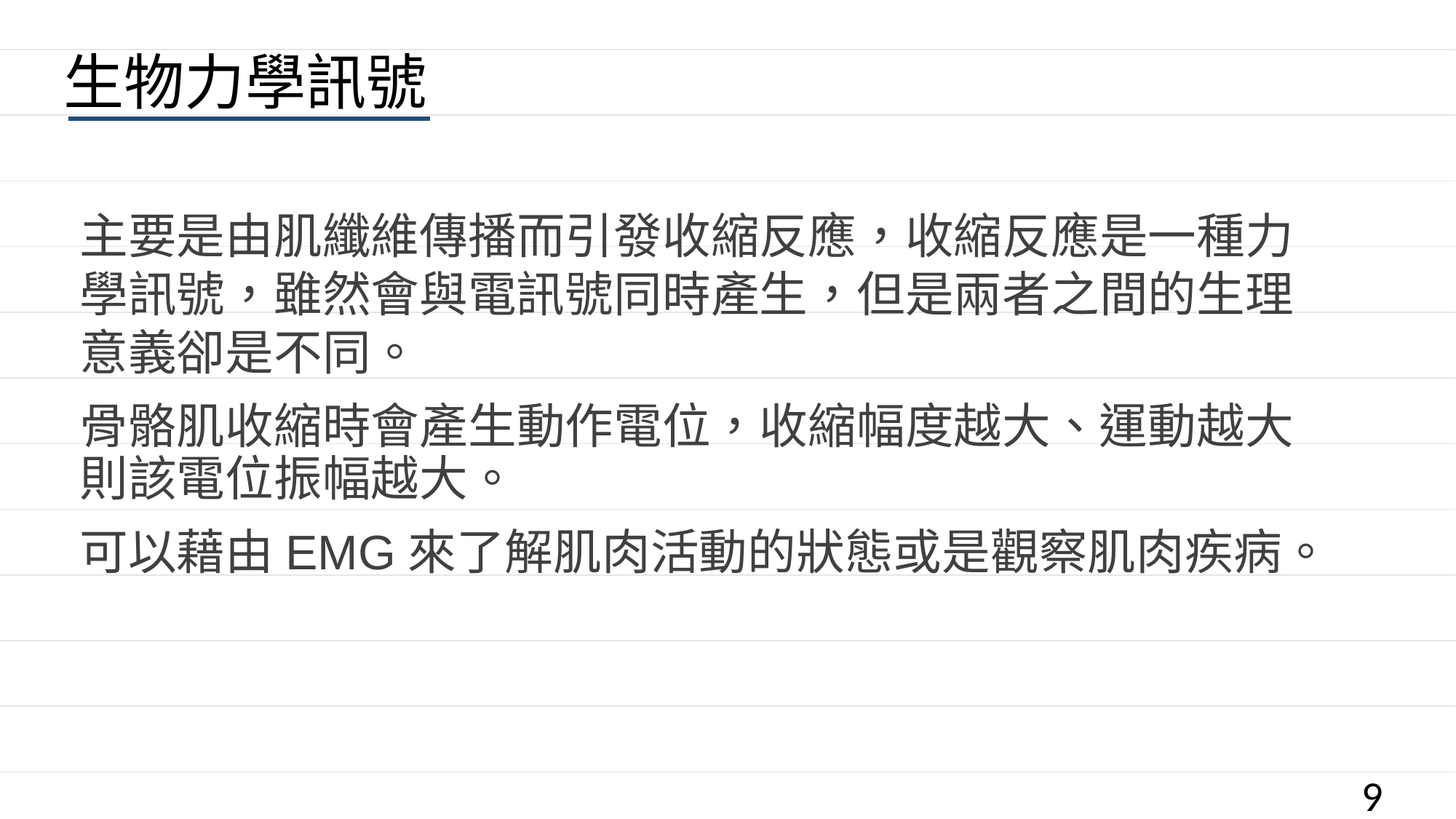

生物力學訊號
主要是由肌纖維傳播而引發收縮反應，收縮反應是一種力學訊號，雖然會與電訊號同時產生，但是兩者之間的生理意義卻是不同。
骨骼肌收縮時會產生動作電位，收縮幅度越大、運動越大則該電位振幅越大。
可以藉由EMG來了解肌肉活動的狀態或是觀察肌肉疾病。

9